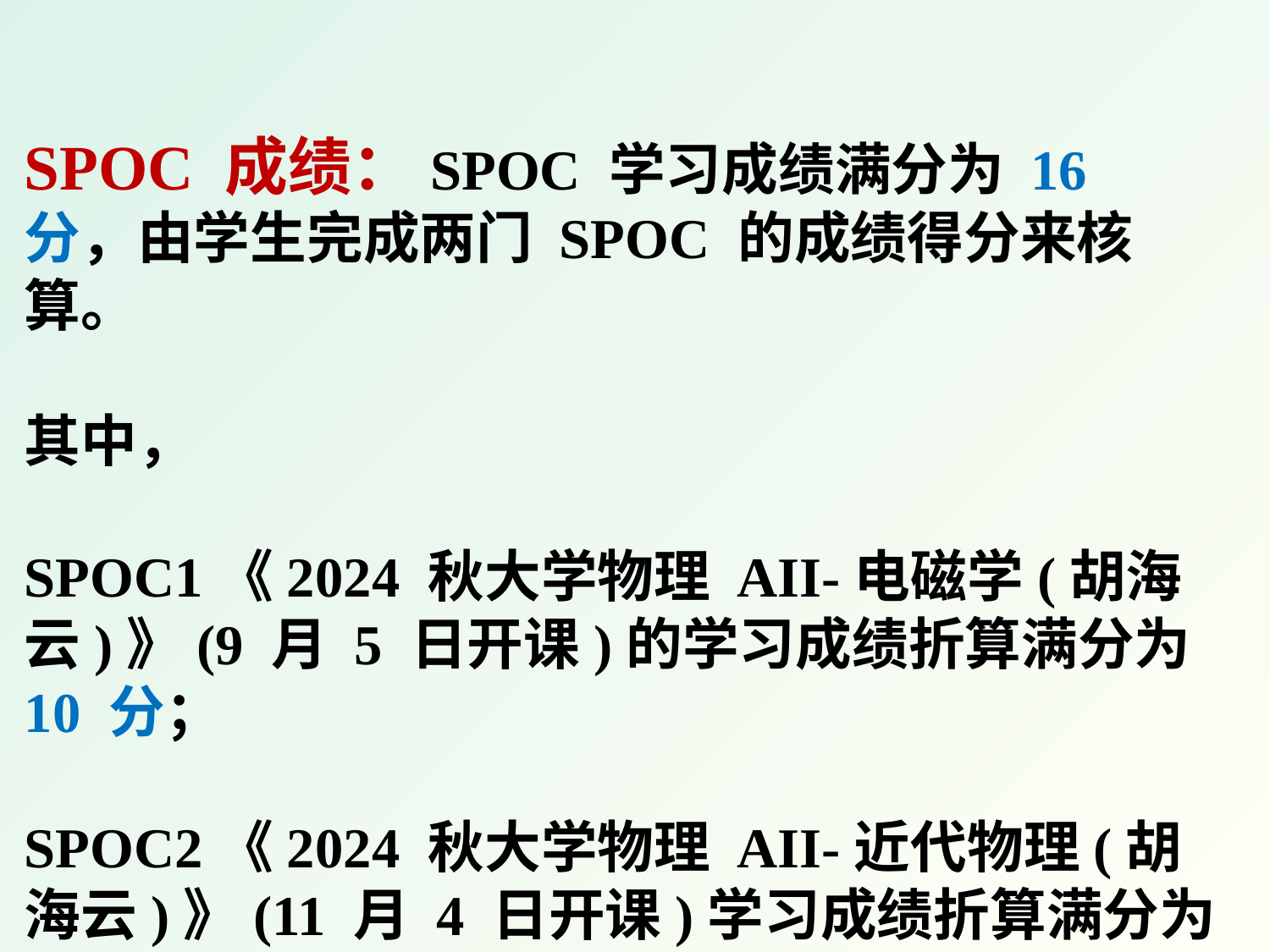

SPOC 成绩：SPOC 学习成绩满分为 16 分，由学生完成两门 SPOC 的成绩得分来核算。

其中，

SPOC1《2024 秋大学物理 AII-电磁学(胡海云)》(9 月 5 日开课)的学习成绩折算满分为 10 分；

SPOC2《2024 秋大学物理 AII-近代物理(胡海云)》(11 月 4 日开课)学习成绩折算满分为 6 分。